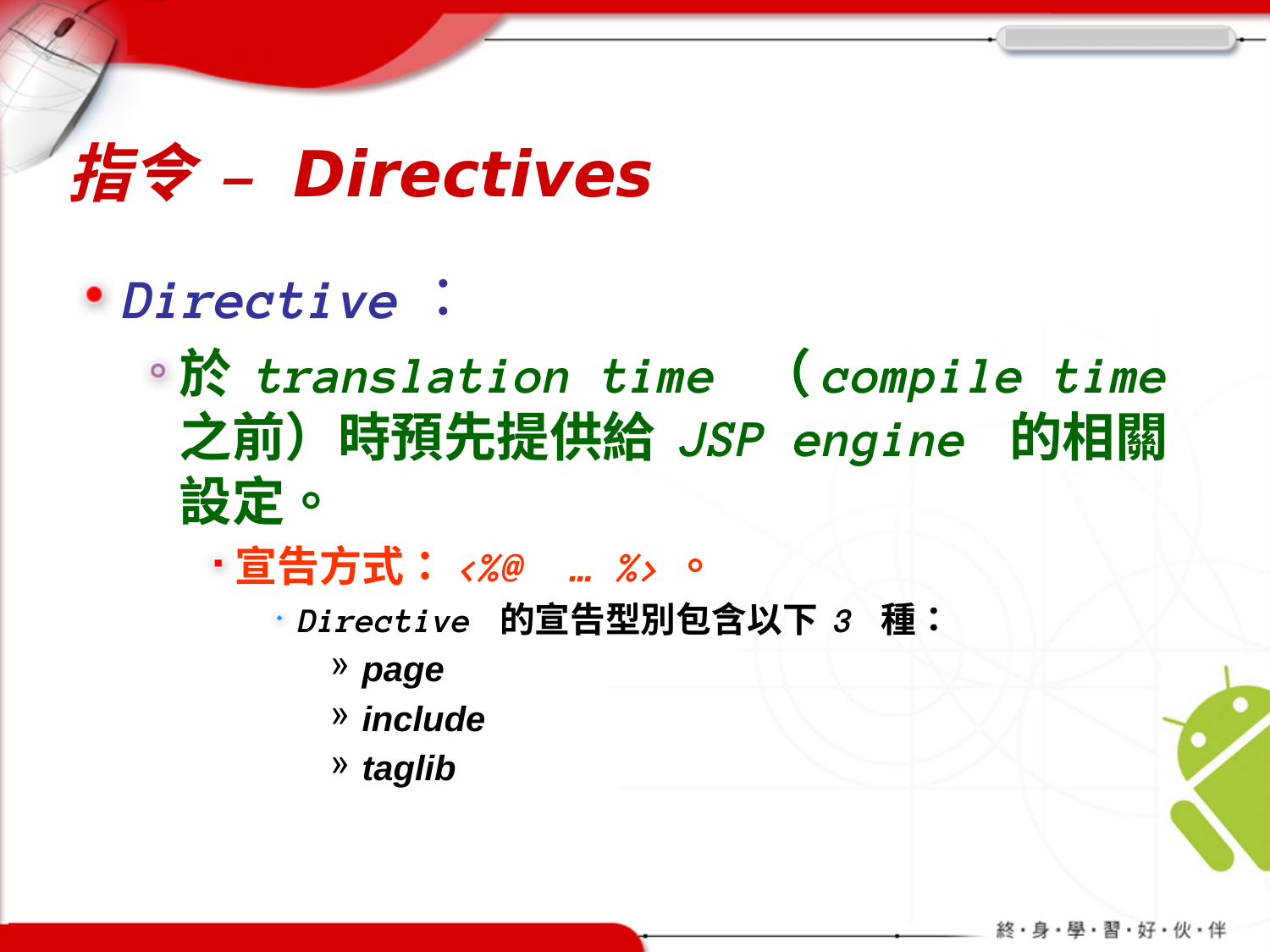

# 指令 - Directives
Directive：
於 translation time （compile time 之前）時預先提供給 JSP engine 的相關設定。
宣告方式：<%@  … %>。
Directive 的宣告型別包含以下 3 種：
page
include
taglib